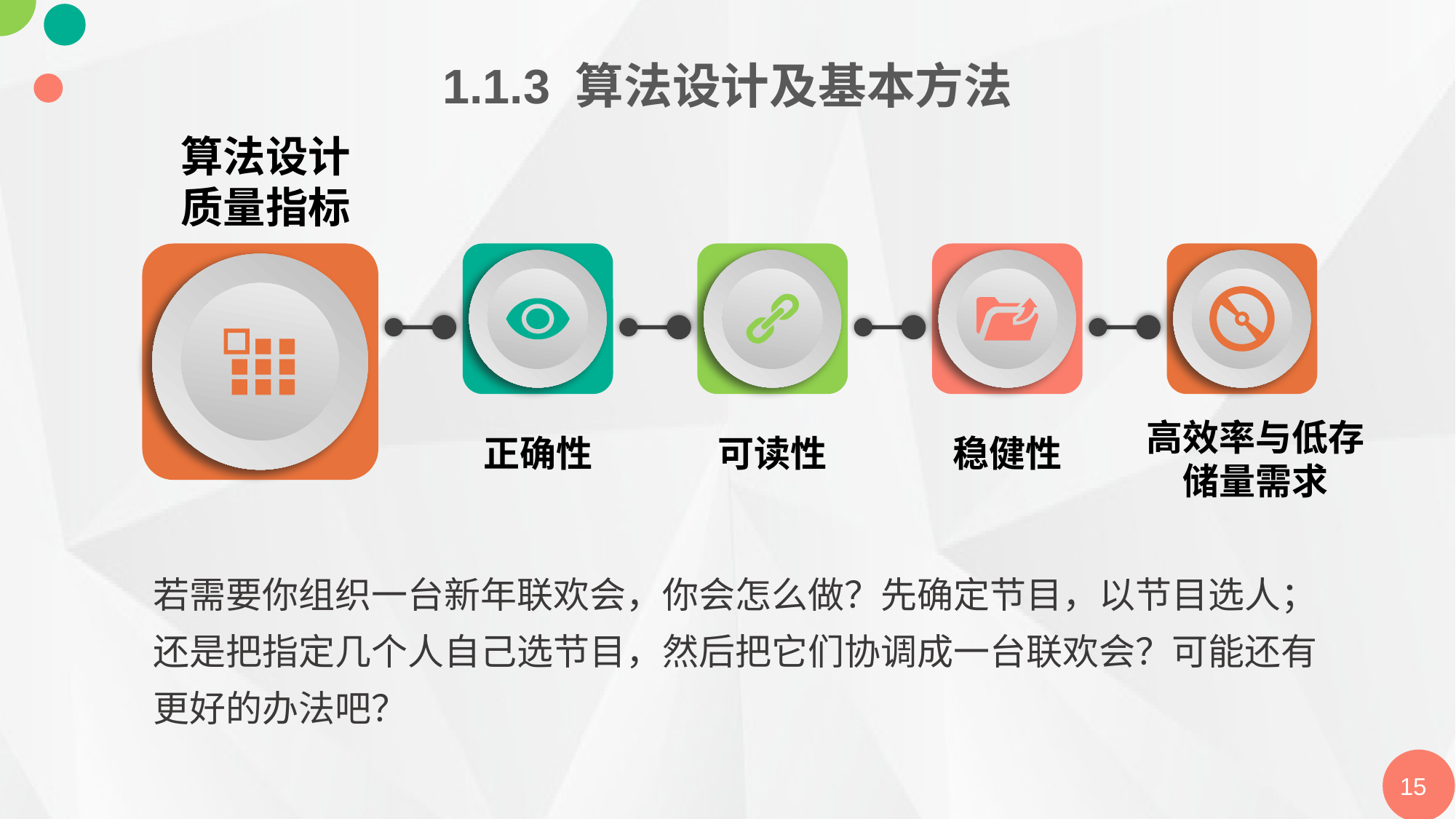

1.1.3 算法设计及基本方法
算法设计质量指标

高效率与低存储量需求
正确性
可读性
稳健性
若需要你组织一台新年联欢会，你会怎么做？先确定节目，以节目选人；还是把指定几个人自己选节目，然后把它们协调成一台联欢会？可能还有更好的办法吧？